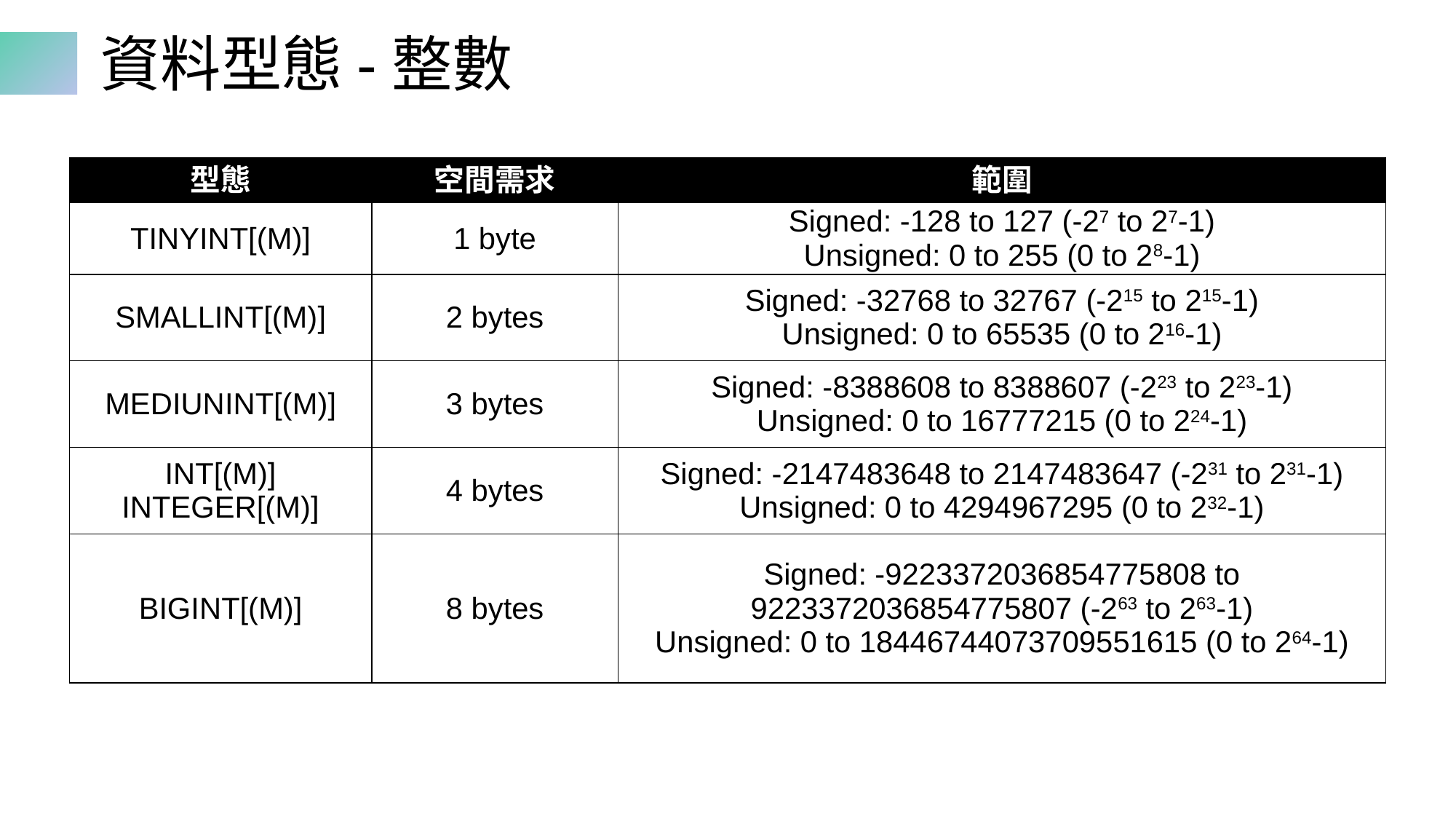

# 資料型態-整數
| 型態 | 空間需求 | 範圍 |
| --- | --- | --- |
| TINYINT[(M)] | 1 byte | Signed: -128 to 127 (-27 to 27-1) Unsigned: 0 to 255 (0 to 28-1) |
| SMALLINT[(M)] | 2 bytes | Signed: -32768 to 32767 (-215 to 215-1) Unsigned: 0 to 65535 (0 to 216-1) |
| MEDIUNINT[(M)] | 3 bytes | Signed: -8388608 to 8388607 (-223 to 223-1) Unsigned: 0 to 16777215 (0 to 224-1) |
| INT[(M)] INTEGER[(M)] | 4 bytes | Signed: -2147483648 to 2147483647 (-231 to 231-1) Unsigned: 0 to 4294967295 (0 to 232-1) |
| BIGINT[(M)] | 8 bytes | Signed: -9223372036854775808 to 9223372036854775807 (-263 to 263-1) Unsigned: 0 to 18446744073709551615 (0 to 264-1) |